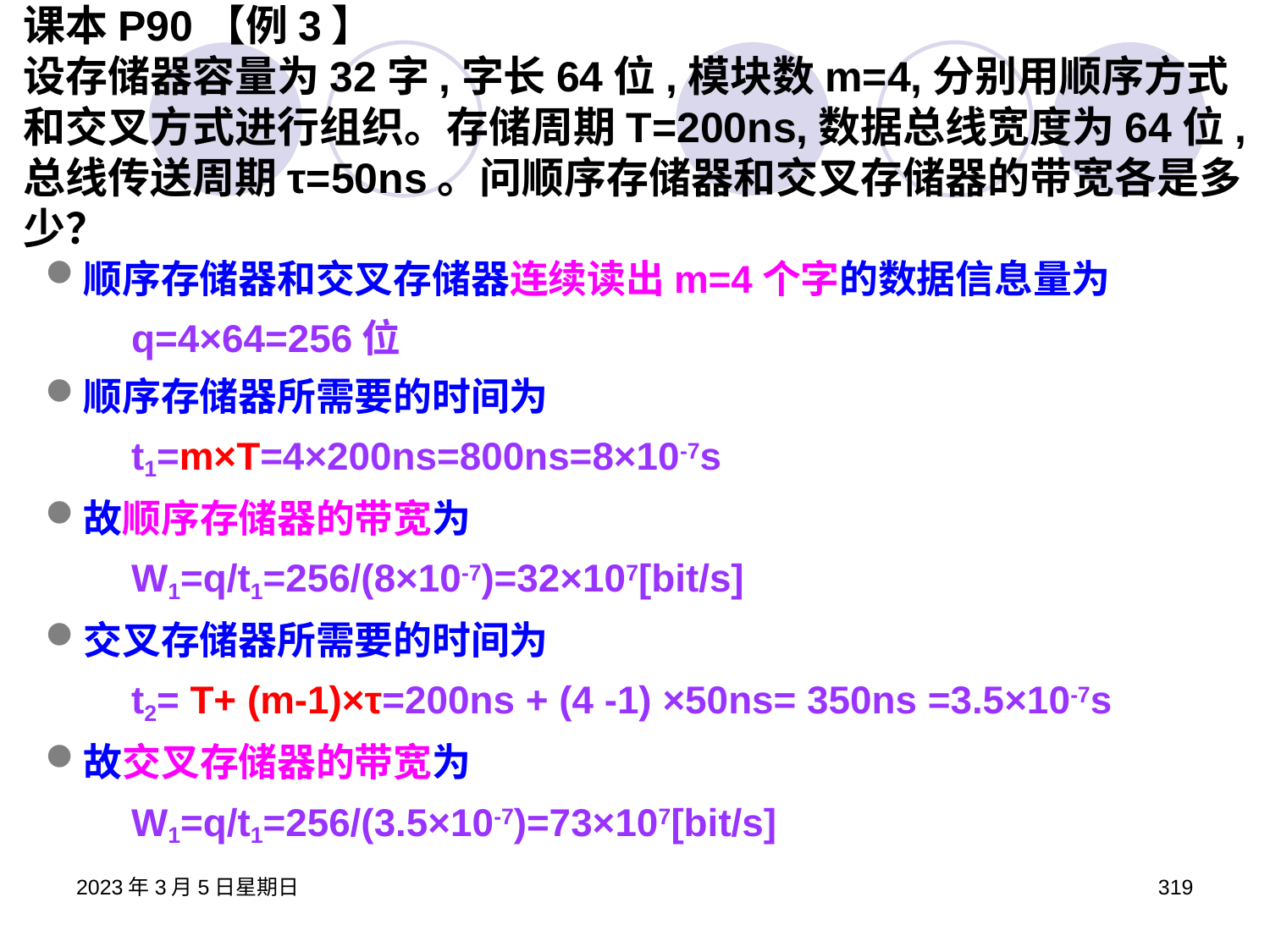

# 课本P90【例3】 设存储器容量为32字,字长64位,模块数m=4,分别用顺序方式和交叉方式进行组织。存储周期T=200ns,数据总线宽度为64位, 总线传送周期τ=50ns。问顺序存储器和交叉存储器的带宽各是多少？
顺序存储器和交叉存储器连续读出m=4个字的数据信息量为
	q=4×64=256位
顺序存储器所需要的时间为
	t1=m×T=4×200ns=800ns=8×10-7s
故顺序存储器的带宽为
	W1=q/t1=256/(8×10-7)=32×107[bit/s]
交叉存储器所需要的时间为
	t2= T+ (m-1)×τ=200ns + (4 -1) ×50ns= 350ns =3.5×10-7s
故交叉存储器的带宽为
	W1=q/t1=256/(3.5×10-7)=73×107[bit/s]
2023年3月5日星期日
319